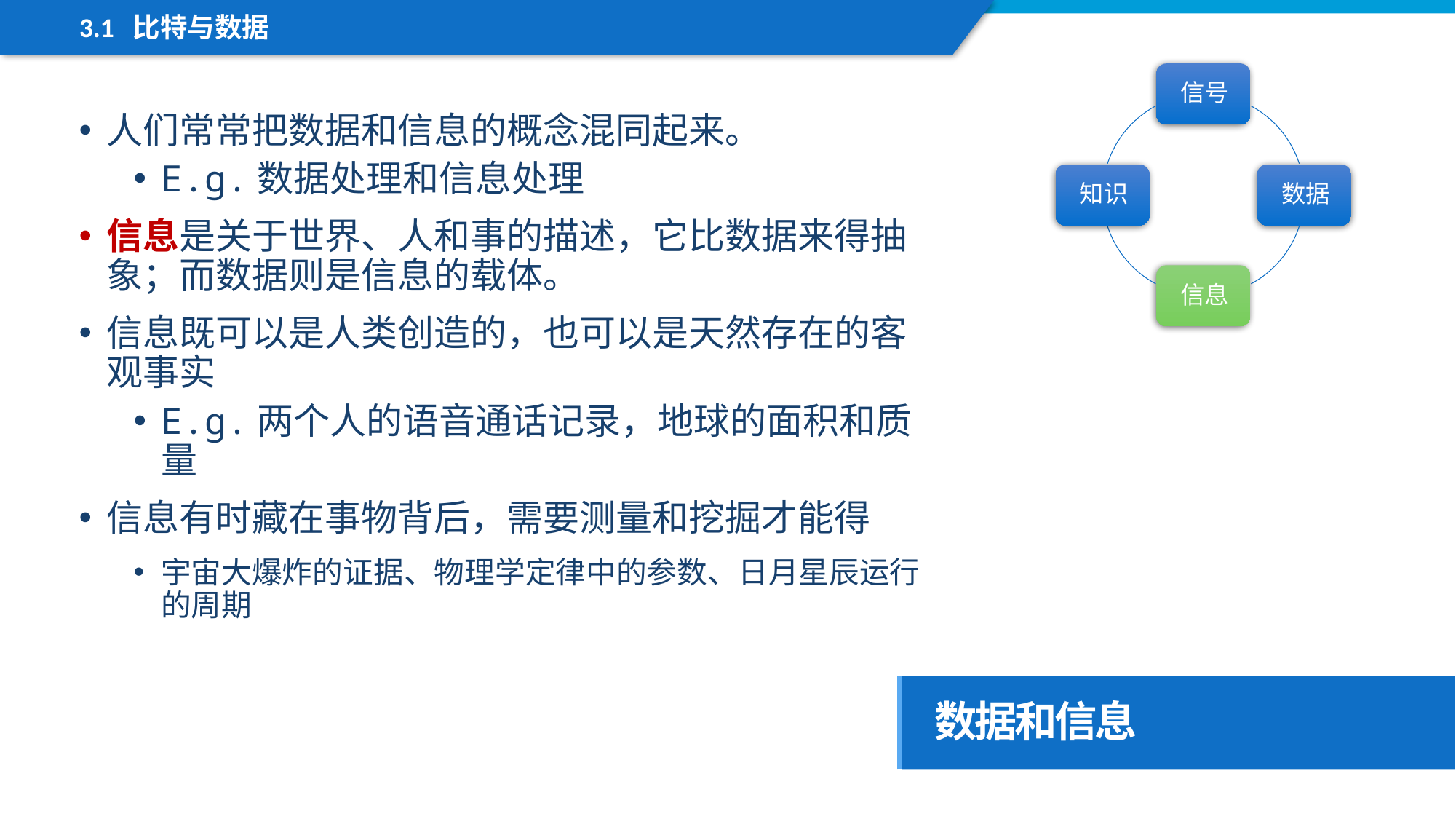

3.1  比特与数据
信号
数据
信息
知识
人们常常把数据和信息的概念混同起来。
E.g.数据处理和信息处理
信息是关于世界、人和事的描述，它比数据来得抽象；而数据则是信息的载体。
信息既可以是人类创造的，也可以是天然存在的客观事实
E.g.两个人的语音通话记录，地球的面积和质量
信息有时藏在事物背后，需要测量和挖掘才能得
宇宙大爆炸的证据、物理学定律中的参数、日月星辰运行的周期
数据和信息